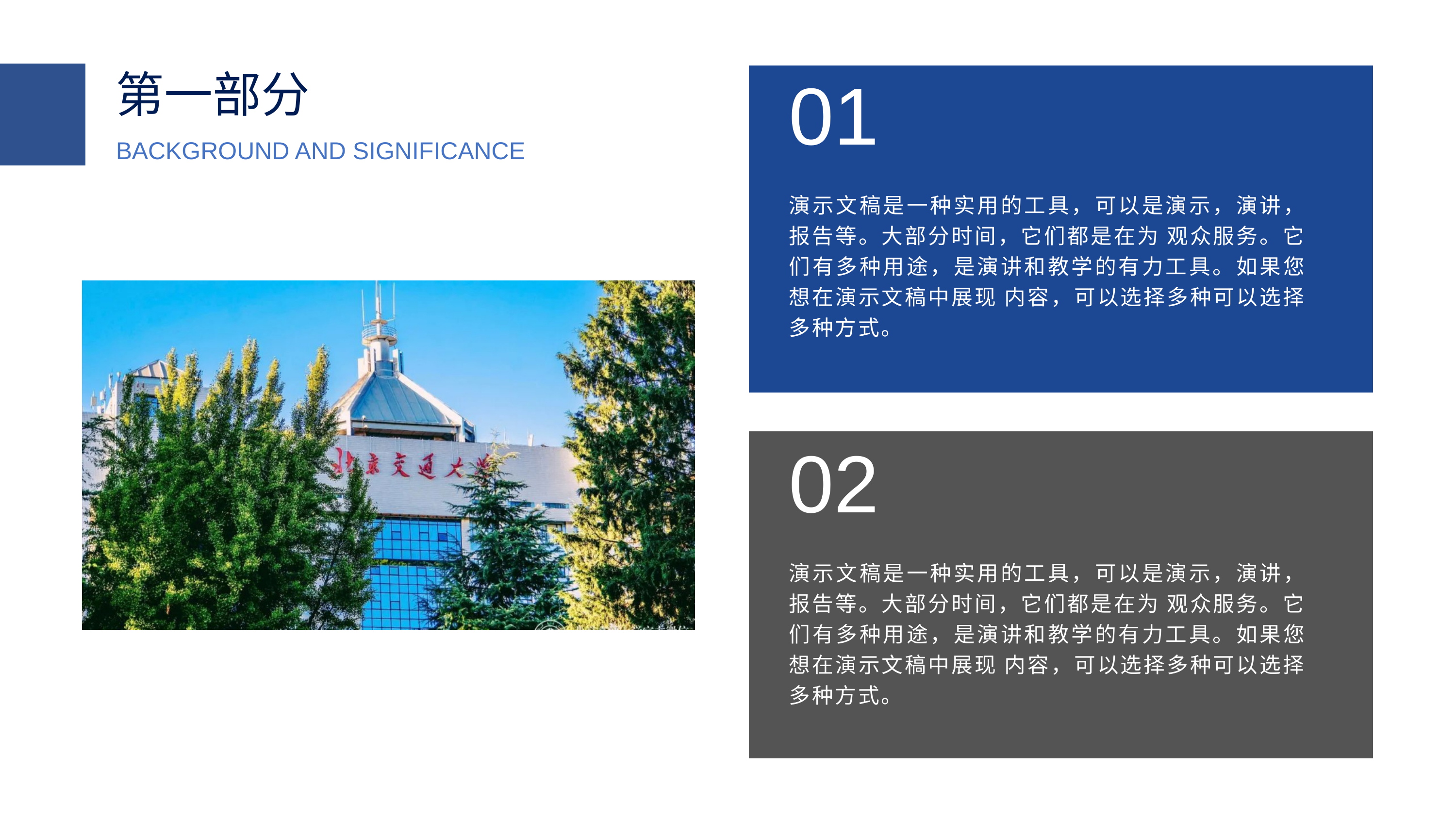

第一部分
01

BACKGROUND AND SIGNIFICANCE
演示文稿是一种实用的工具，可以是演示，演讲，报告等。大部分时间，它们都是在为 观众服务。它们有多种用途，是演讲和教学的有力工具。如果您想在演示文稿中展现 内容，可以选择多种可以选择多种方式。

02
演示文稿是一种实用的工具，可以是演示，演讲，报告等。大部分时间，它们都是在为 观众服务。它们有多种用途，是演讲和教学的有力工具。如果您想在演示文稿中展现 内容，可以选择多种可以选择多种方式。